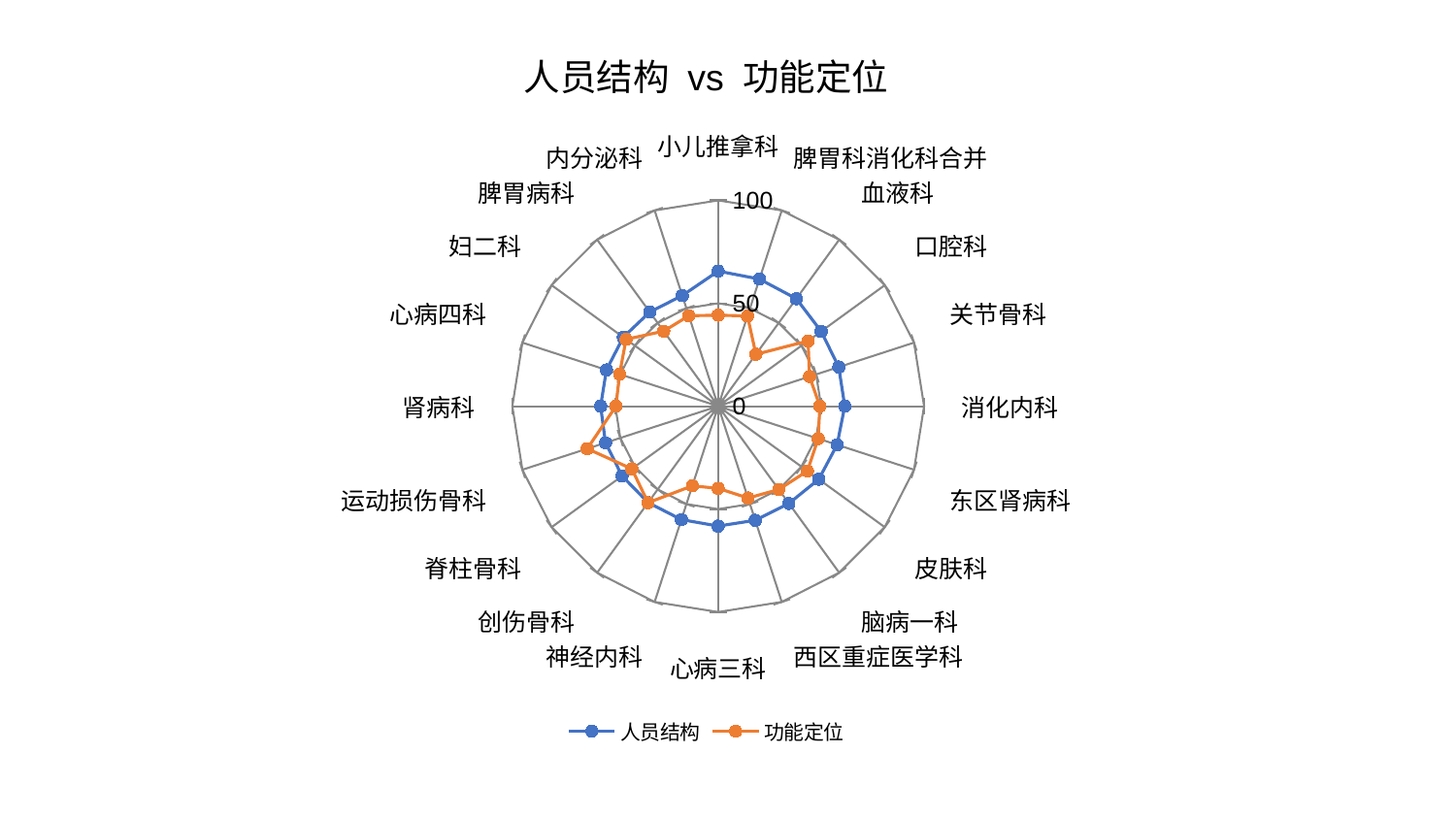

### Chart: 人员结构 vs 功能定位

| Category | 人员结构 | 功能定位 |
|---|---|---|
| 小儿推拿科 | 65.63483627403322 | 44.22397342669788 |
| 脾胃科消化科合并 | 64.93337973052294 | 46.07808315977034 |
| 血液科 | 64.56834367331686 | 31.169359686330374 |
| 口腔科 | 61.846409789139635 | 53.96959695887519 |
| 关节骨科 | 61.585807466810174 | 46.64278022842787 |
| 消化内科 | 61.47230261385729 | 49.394306616027094 |
| 东区肾病科 | 60.72230868488987 | 51.075338777765644 |
| 皮肤科 | 60.42689785787524 | 53.57828770513224 |
| 脑病一科 | 58.407716846620815 | 50.05000035793743 |
| 西区重症医学科 | 58.302594226553296 | 46.938984629066645 |
| 心病三科 | 58.25570918933598 | 39.94374506207634 |
| 神经内科 | 57.94026799315065 | 40.70454701381006 |
| 创伤骨科 | 57.883902798004115 | 57.974990170145574 |
| 脊柱骨科 | 57.72467830715553 | 51.85145388470305 |
| 运动损伤骨科 | 57.56593811603451 | 66.8668696316368 |
| 肾病科 | 57.10744204434827 | 49.672632943183395 |
| 心病四科 | 57.0957758030193 | 50.3890314627235 |
| 妇二科 | 56.99024230467993 | 55.30521994255142 |
| 脾胃病科 | 56.56786267099907 | 45.06412421696137 |
| 内分泌科 | 56.51377404567755 | 46.19524134724277 |
24